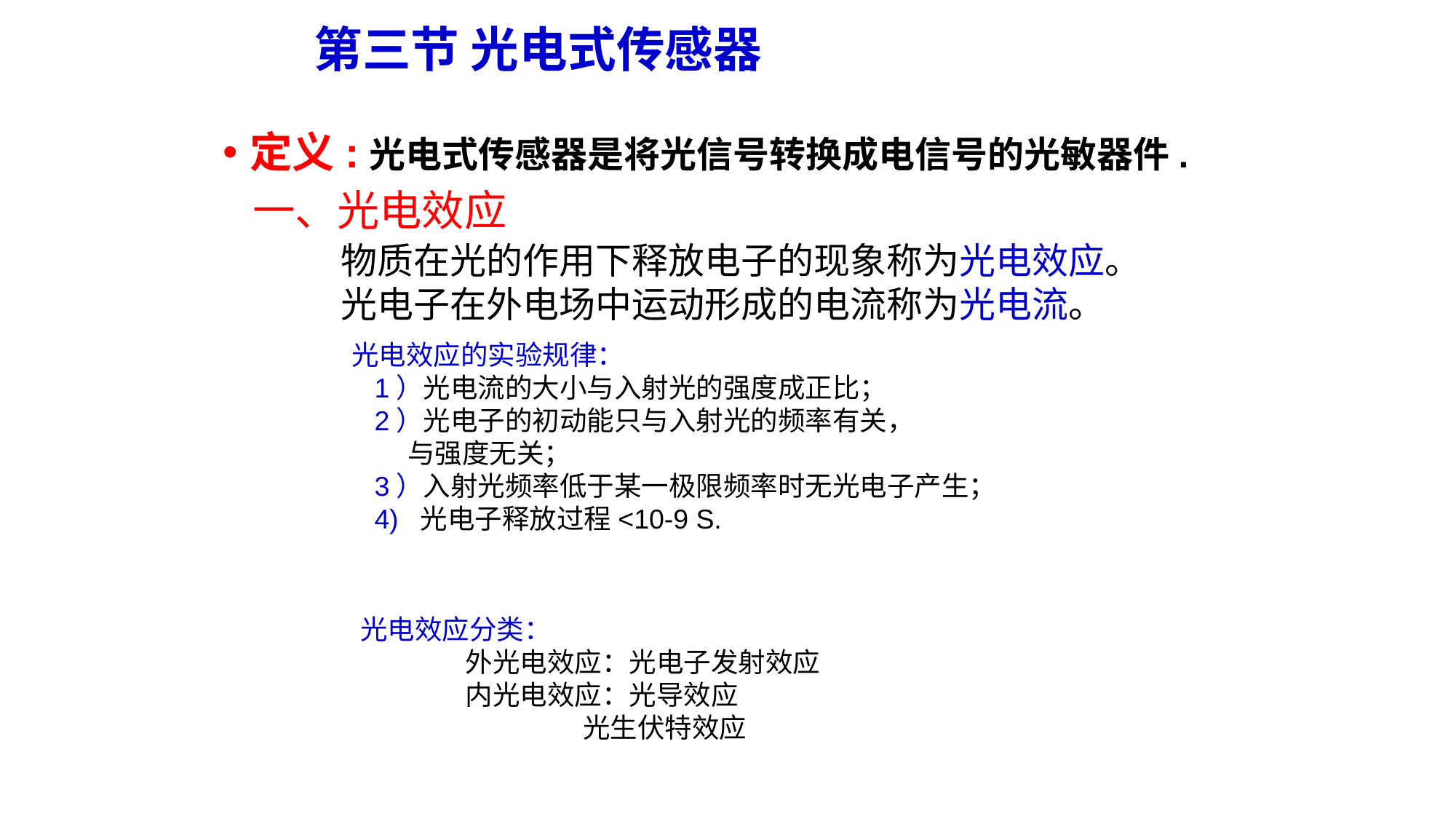

第三节 光电式传感器
定义:光电式传感器是将光信号转换成电信号的光敏器件.
一、光电效应
物质在光的作用下释放电子的现象称为光电效应。
光电子在外电场中运动形成的电流称为光电流。
光电效应的实验规律：
   1）光电流的大小与入射光的强度成正比；
   2）光电子的初动能只与入射光的频率有关，
        与强度无关；
   3）入射光频率低于某一极限频率时无光电子产生；
   4)  光电子释放过程<10-9 S.
光电效应分类：
                外光电效应：光电子发射效应
                内光电效应：光导效应
                                   光生伏特效应